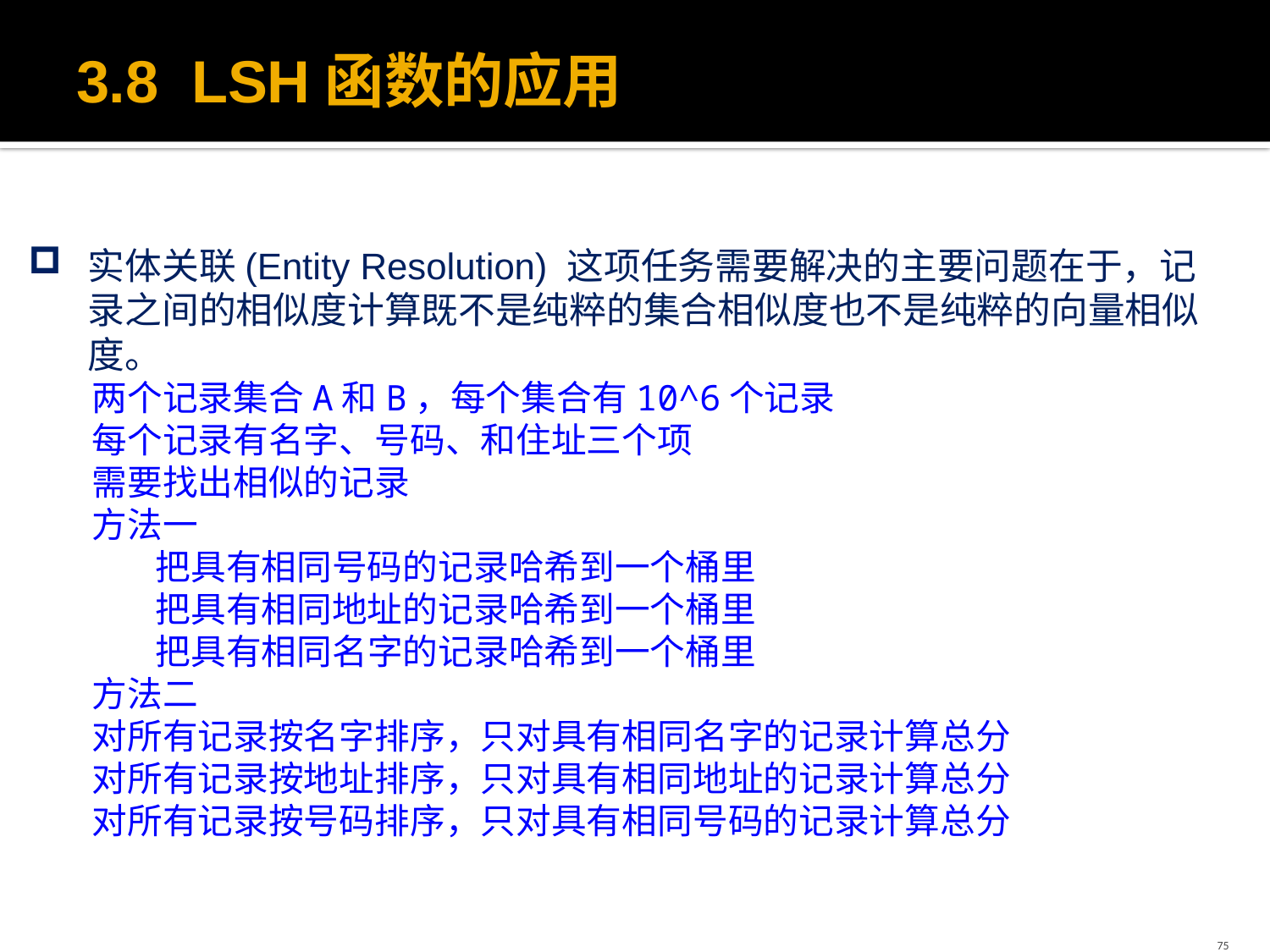

# 3.8  LSH函数的应用
实体关联(Entity Resolution) 这项任务需要解决的主要问题在于，记录之间的相似度计算既不是纯粹的集合相似度也不是纯粹的向量相似度。
两个记录集合A和B，每个集合有10^6个记录
每个记录有名字、号码、和住址三个项
需要找出相似的记录
方法一
把具有相同号码的记录哈希到一个桶里
把具有相同地址的记录哈希到一个桶里
把具有相同名字的记录哈希到一个桶里
方法二
对所有记录按名字排序，只对具有相同名字的记录计算总分
对所有记录按地址排序，只对具有相同地址的记录计算总分
对所有记录按号码排序，只对具有相同号码的记录计算总分
75